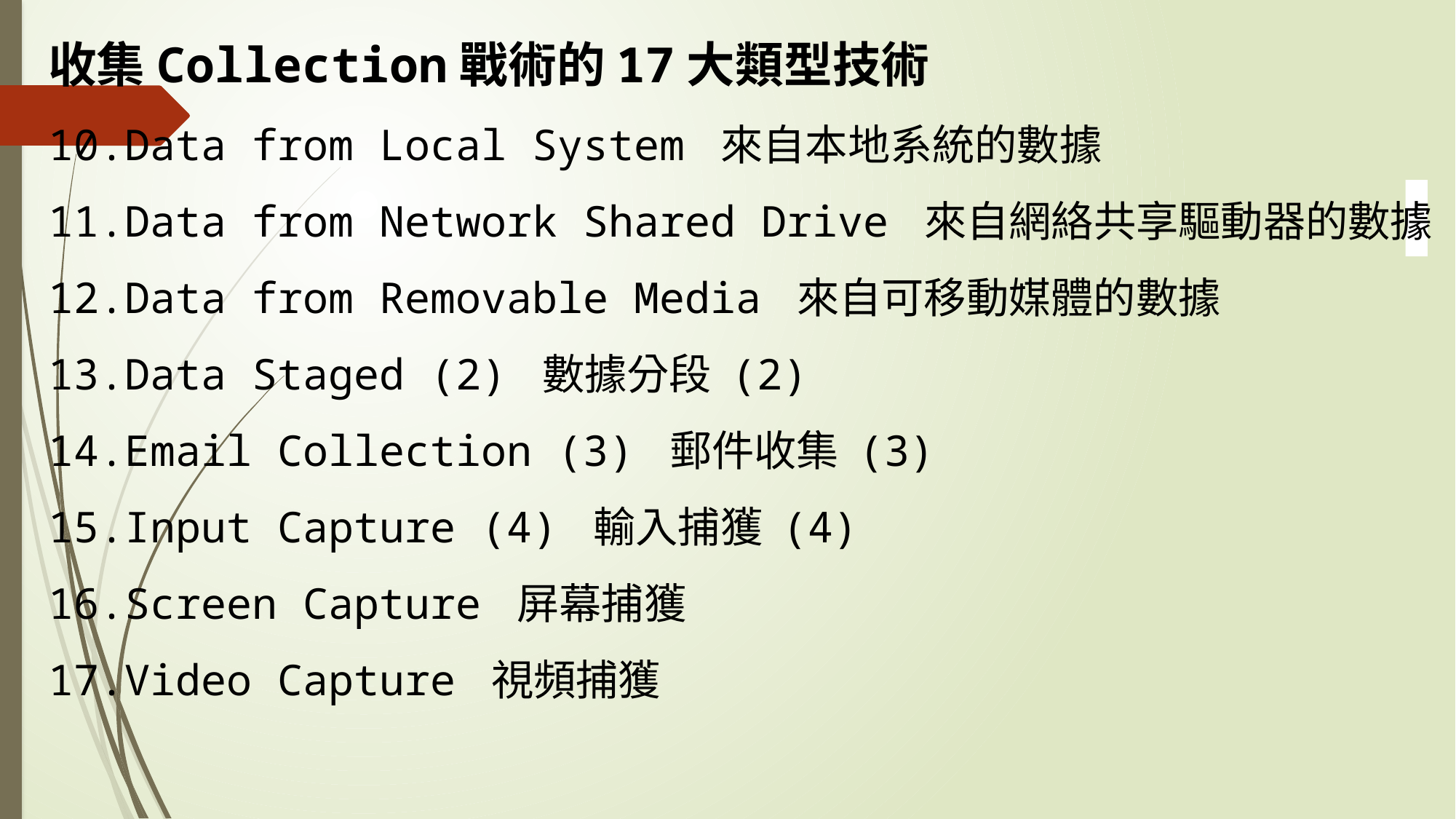

收集Collection戰術的17大類型技術
Data from Local System 來自本地系統的數據
Data from Network Shared Drive 來自網絡共享驅動器的數據
Data from Removable Media 來自可移動媒體的數據
Data Staged (2) 數據分段 (2)
Email Collection (3) 郵件收集 (3)
Input Capture (4) 輸入捕獲 (4)
Screen Capture 屏幕捕獲
Video Capture 視頻捕獲